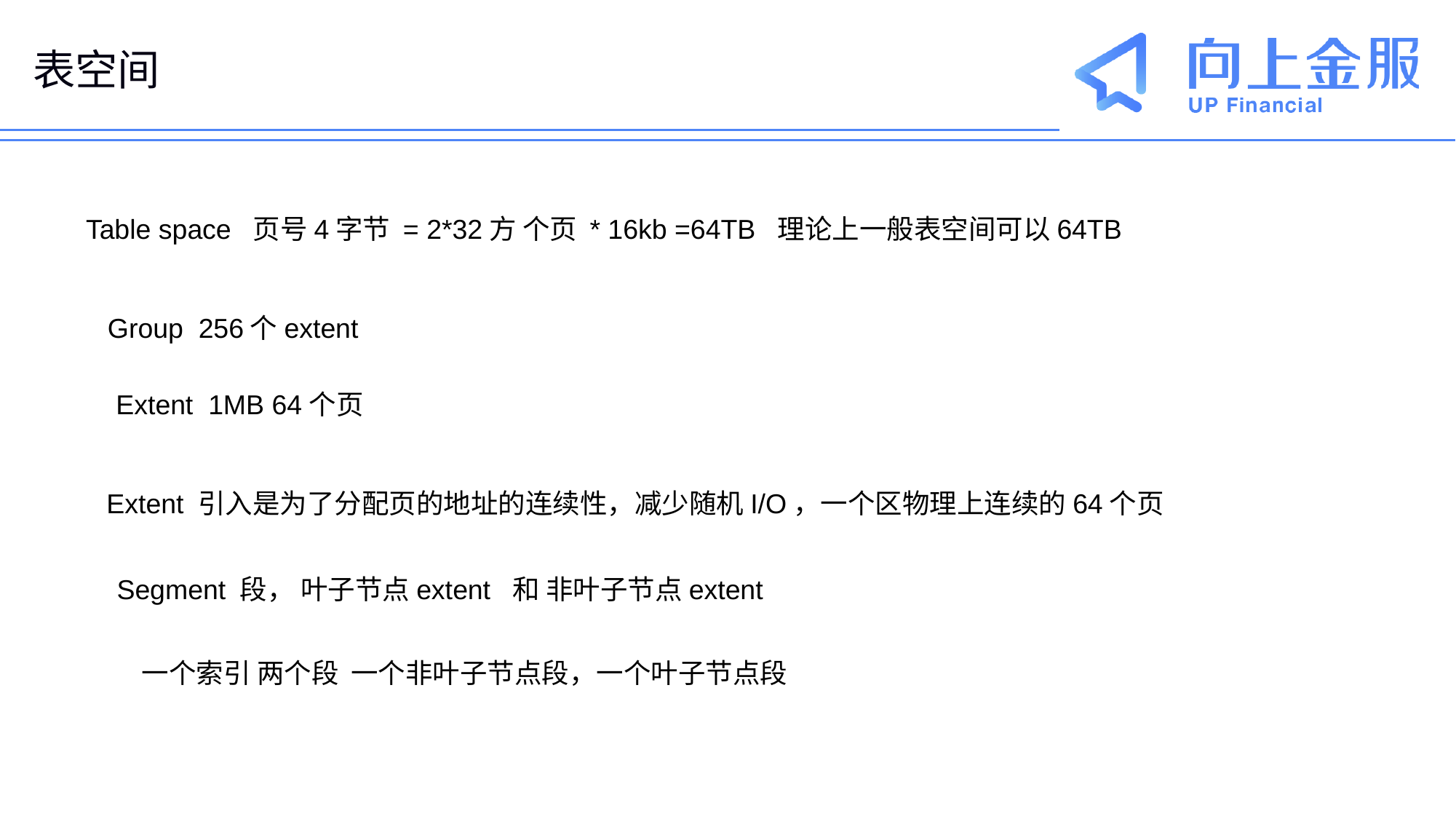

# 表空间
Table space  页号4字节 = 2*32方 个页 * 16kb =64TB  理论上一般表空间可以64TB
Group  256个extent
Extent  1MB 64个页
Extent 引入是为了分配页的地址的连续性，减少随机I/O，一个区物理上连续的64个页
Segment 段， 叶子节点extent  和 非叶子节点extent
一个索引 两个段  一个非叶子节点段，一个叶子节点段